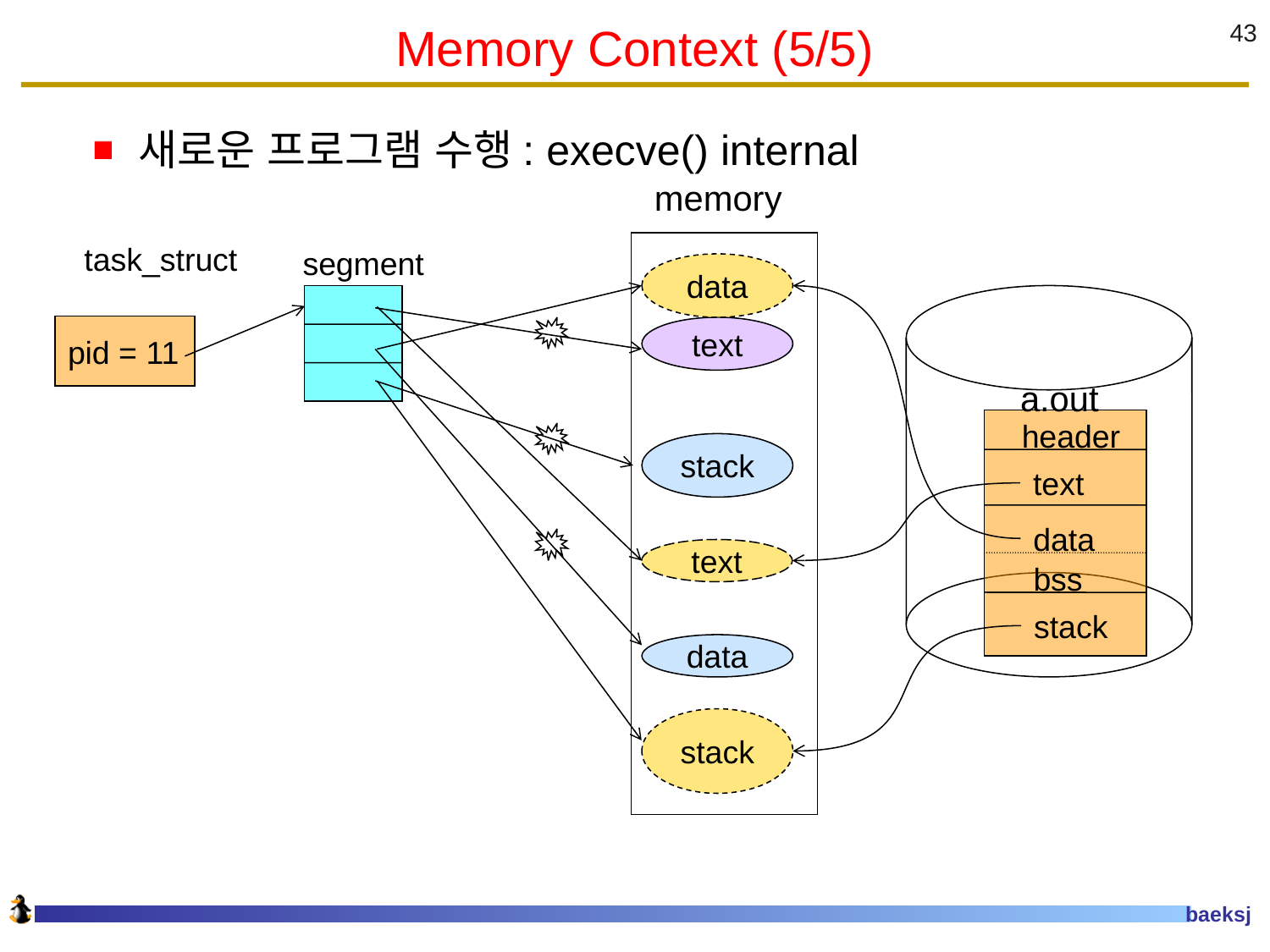

# Memory Context (5/5)
43
새로운 프로그램 수행: execve() internal

memory
  task_struct

segment
data

text

pid = 11

a.out

header

text

data

bss

stack

stack

text
data
stack